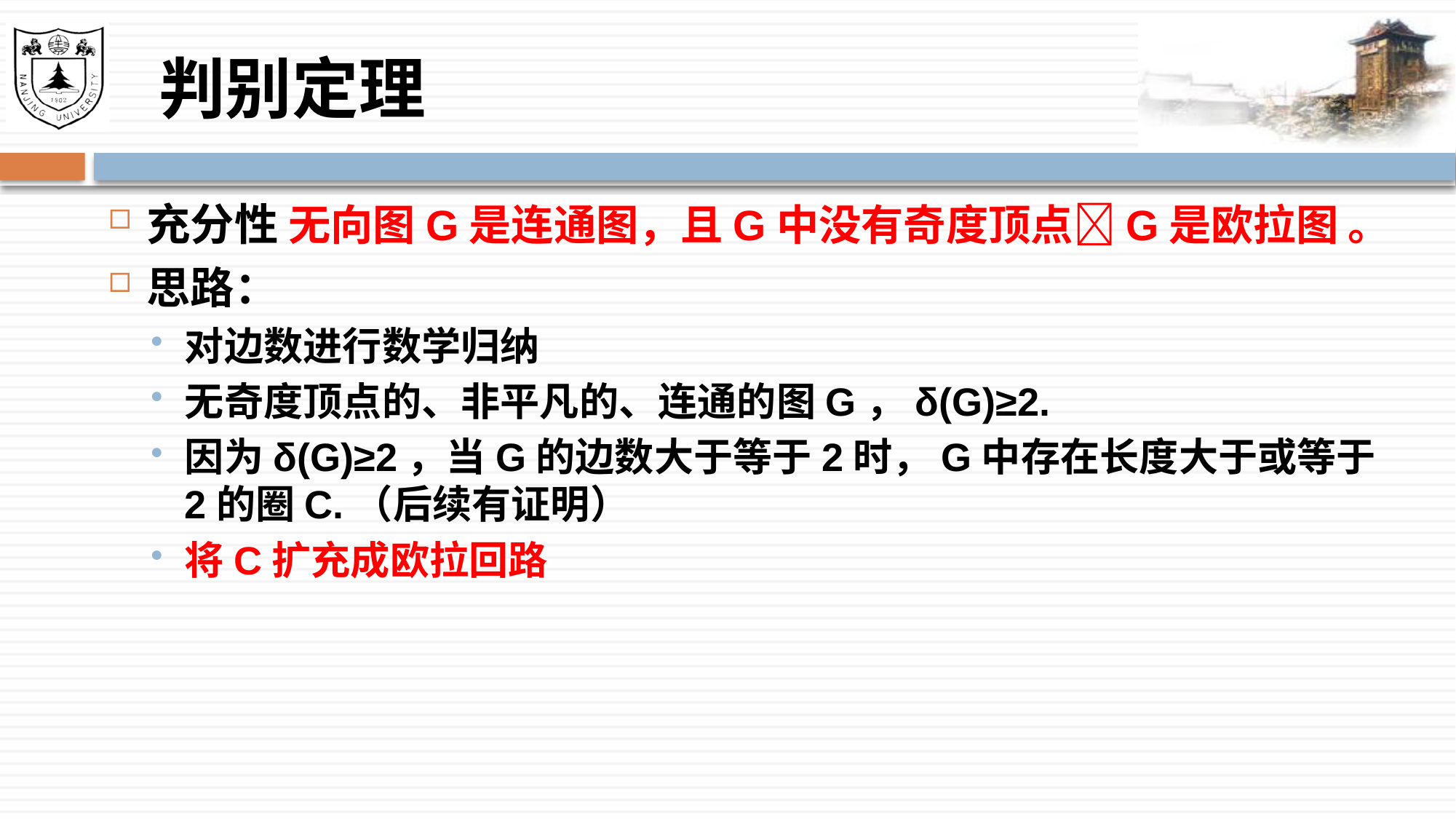

# 判别定理
充分性 无向图G是连通图，且G中没有奇度顶点⇒G是欧拉图 。
思路：
对边数进行数学归纳
无奇度顶点的、非平凡的、连通的图G，δ(G)≥2.
因为δ(G)≥2，当G的边数大于等于2时，G中存在长度大于或等于2的圈C.（后续有证明）
将C扩充成欧拉回路